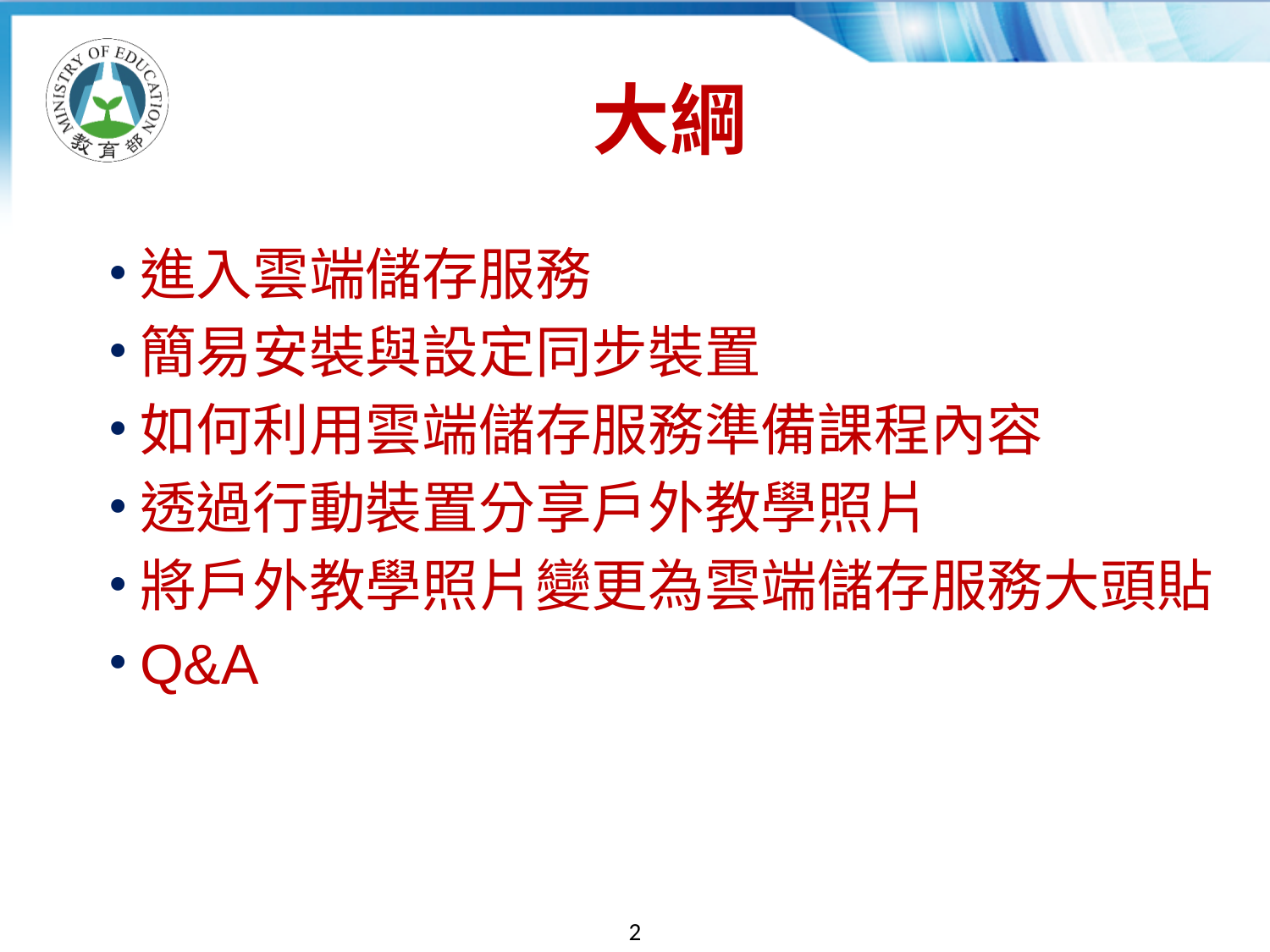

# 大綱
進入雲端儲存服務
簡易安裝與設定同步裝置
如何利用雲端儲存服務準備課程內容
透過行動裝置分享戶外教學照片
將戶外教學照片變更為雲端儲存服務大頭貼
Q&A
2